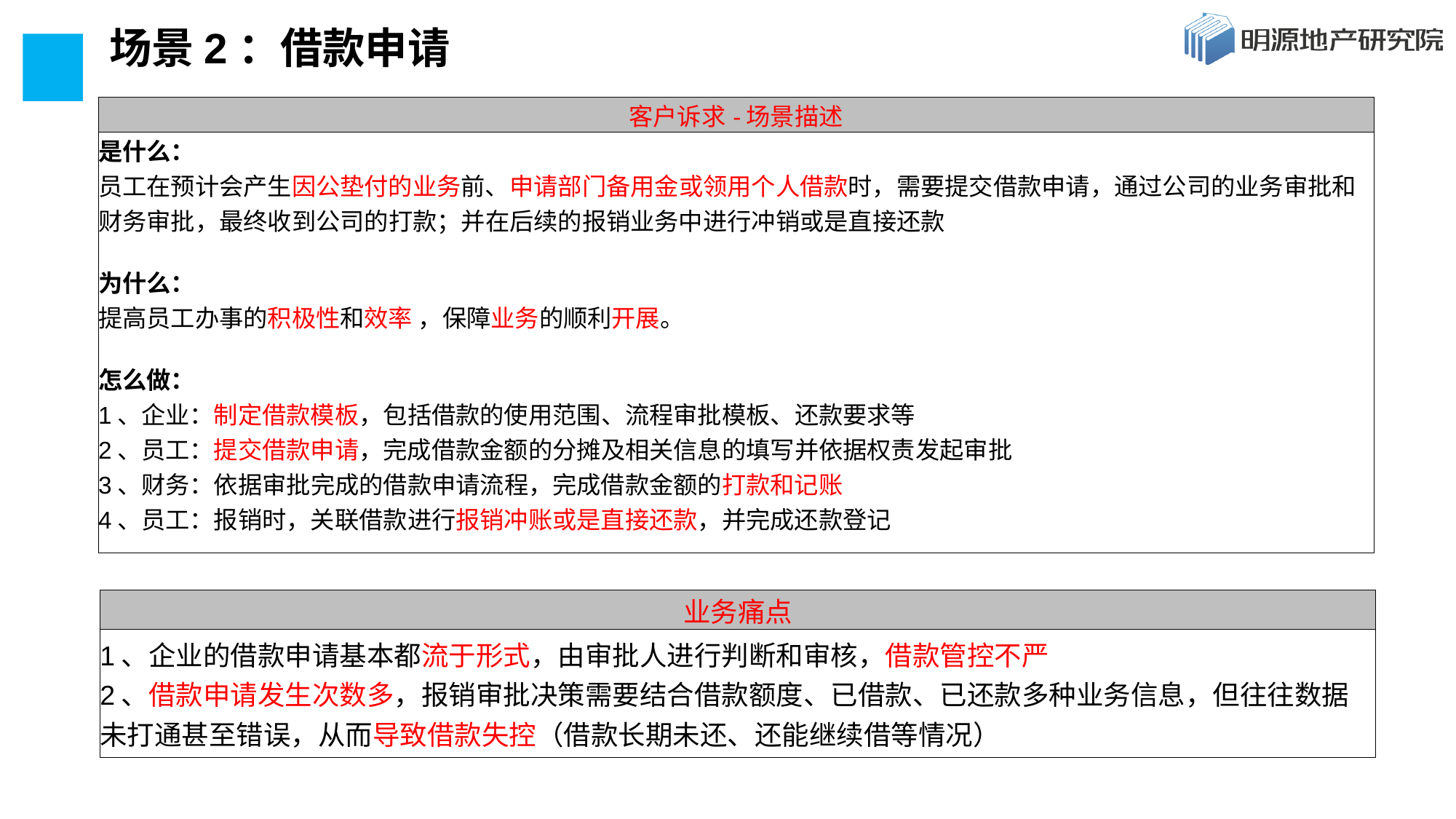

# 场景2：借款申请
| 客户诉求-场景描述 |
| --- |
| 是什么： 员工在预计会产生因公垫付的业务前、申请部门备用金或领用个人借款时，需要提交借款申请，通过公司的业务审批和财务审批，最终收到公司的打款；并在后续的报销业务中进行冲销或是直接还款 为什么： 提高员工办事的积极性和效率 ，保障业务的顺利开展。 怎么做： 1、企业：制定借款模板，包括借款的使用范围、流程审批模板、还款要求等 2、员工：提交借款申请，完成借款金额的分摊及相关信息的填写并依据权责发起审批 3、财务：依据审批完成的借款申请流程，完成借款金额的打款和记账 4、员工：报销时，关联借款进行报销冲账或是直接还款，并完成还款登记 |
| 业务痛点 |
| --- |
| 1、企业的借款申请基本都流于形式，由审批人进行判断和审核，借款管控不严 2、借款申请发生次数多，报销审批决策需要结合借款额度、已借款、已还款多种业务信息，但往往数据未打通甚至错误，从而导致借款失控（借款长期未还、还能继续借等情况） |